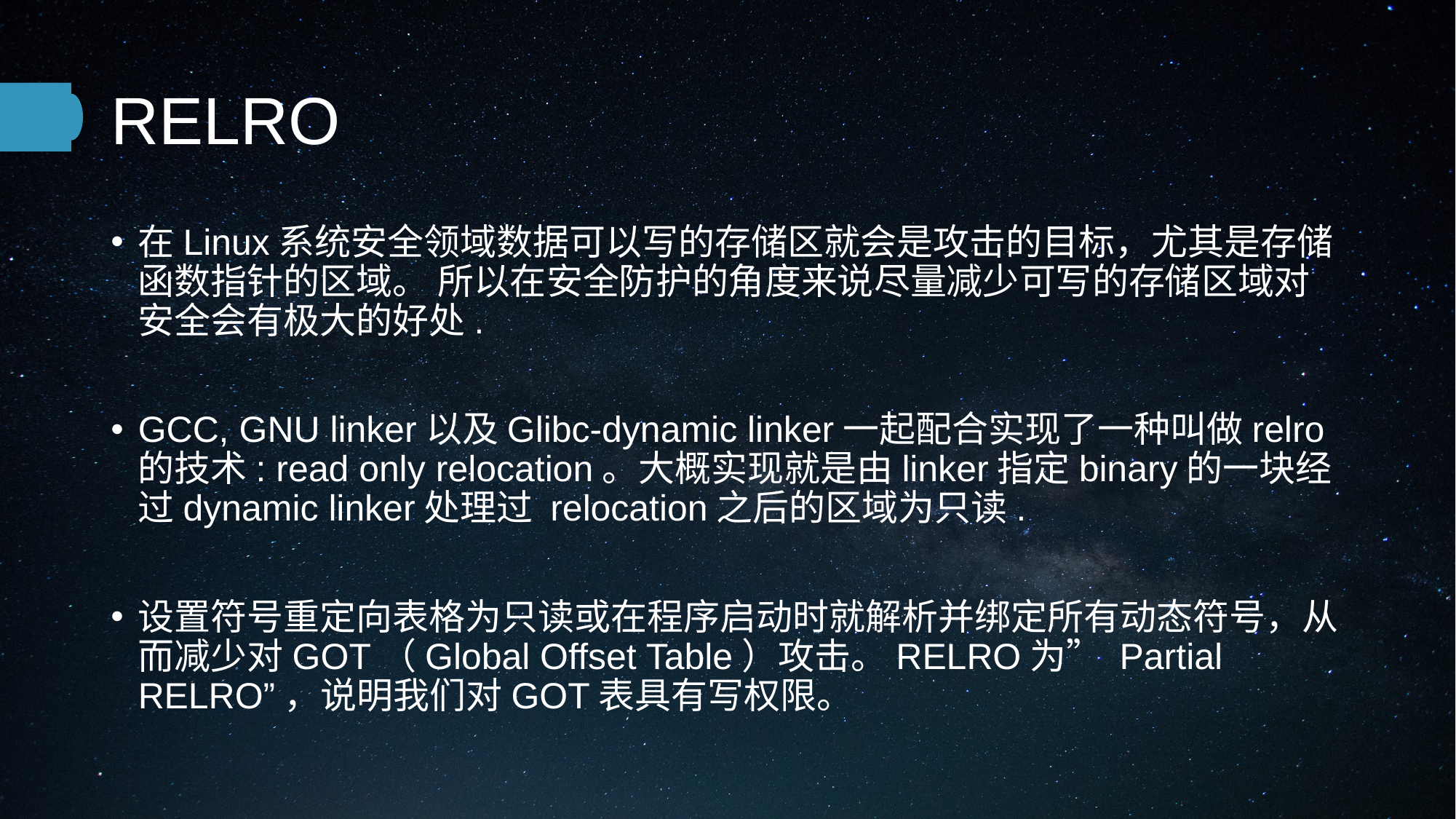

# RELRO
在Linux系统安全领域数据可以写的存储区就会是攻击的目标，尤其是存储函数指针的区域。 所以在安全防护的角度来说尽量减少可写的存储区域对安全会有极大的好处.

GCC, GNU linker以及Glibc-dynamic linker一起配合实现了一种叫做relro的技术: read only relocation。大概实现就是由linker指定binary的一块经过dynamic linker处理过 relocation之后的区域为只读.

设置符号重定向表格为只读或在程序启动时就解析并绑定所有动态符号，从而减少对GOT（Global Offset Table）攻击。RELRO为” Partial RELRO”，说明我们对GOT表具有写权限。